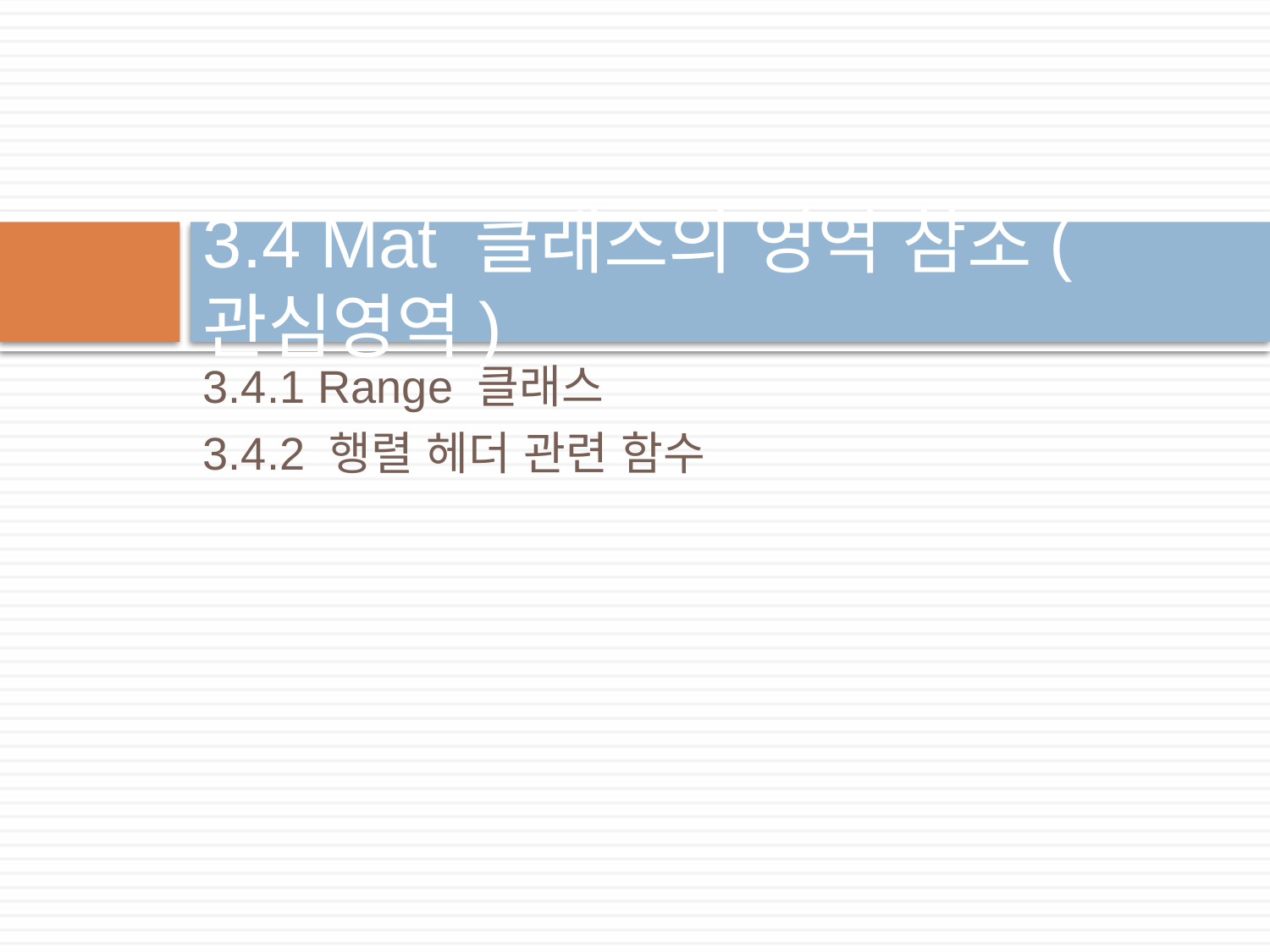

# 3.4 Mat 클래스의 영역 참조(관심영역)
3.4.1 Range 클래스
3.4.2 행렬 헤더 관련 함수